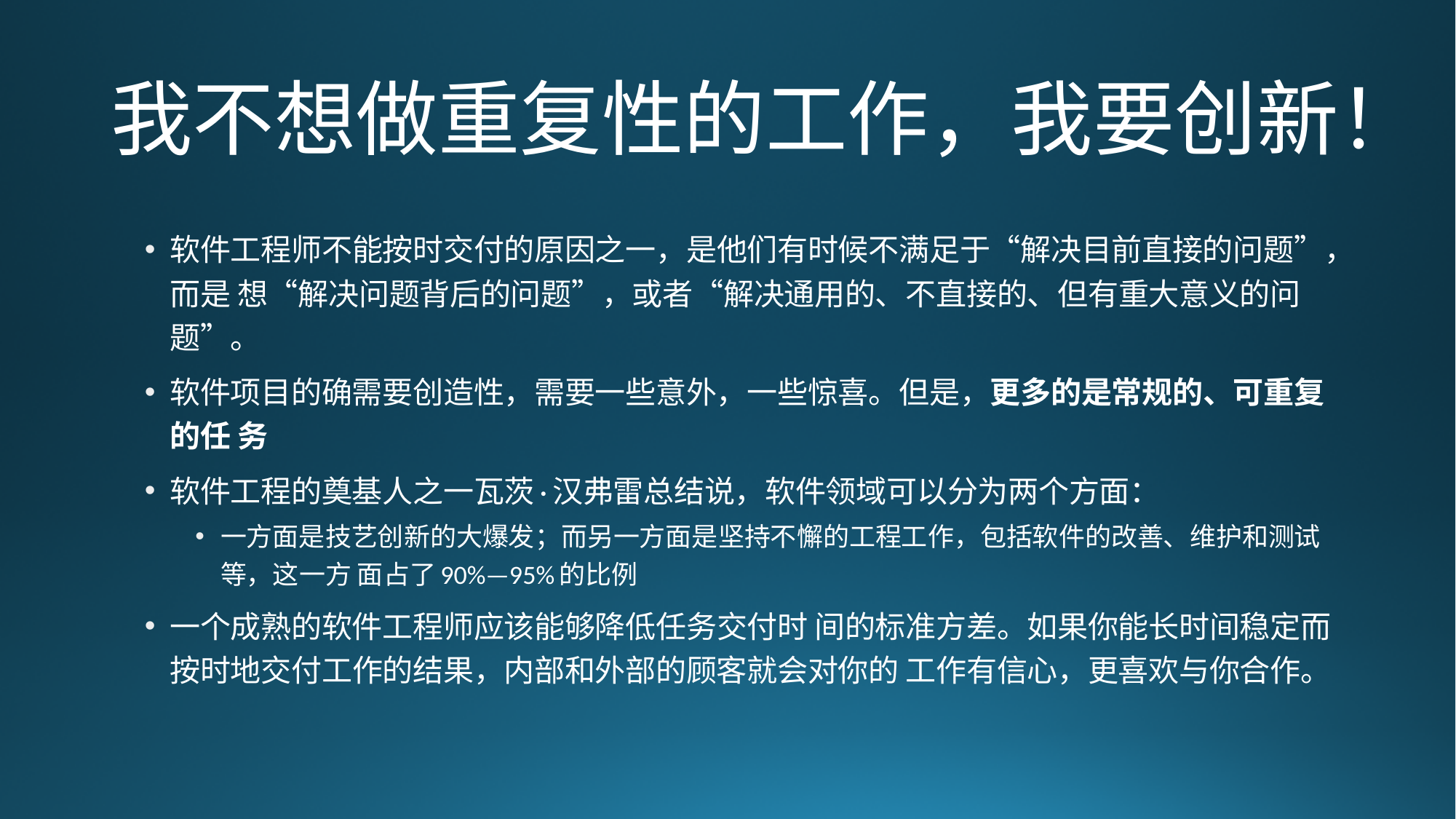

# 我不想做重复性的工作，我要创新！
软件工程师不能按时交付的原因之一，是他们有时候不满足于“解决目前直接的问题”，而是 想“解决问题背后的问题”，或者“解决通用的、不直接的、但有重大意义的问题”。
软件项目的确需要创造性，需要一些意外，一些惊喜。但是，更多的是常规的、可重复的任 务
软件工程的奠基人之一瓦茨·汉弗雷总结说，软件领域可以分为两个方面：
一方面是技艺创新的大爆发；而另一方面是坚持不懈的工程工作，包括软件的改善、维护和测试等，这一方 面占了90%—95%的比例
一个成熟的软件工程师应该能够降低任务交付时 间的标准方差。如果你能长时间稳定而按时地交付工作的结果，内部和外部的顾客就会对你的 工作有信心，更喜欢与你合作。